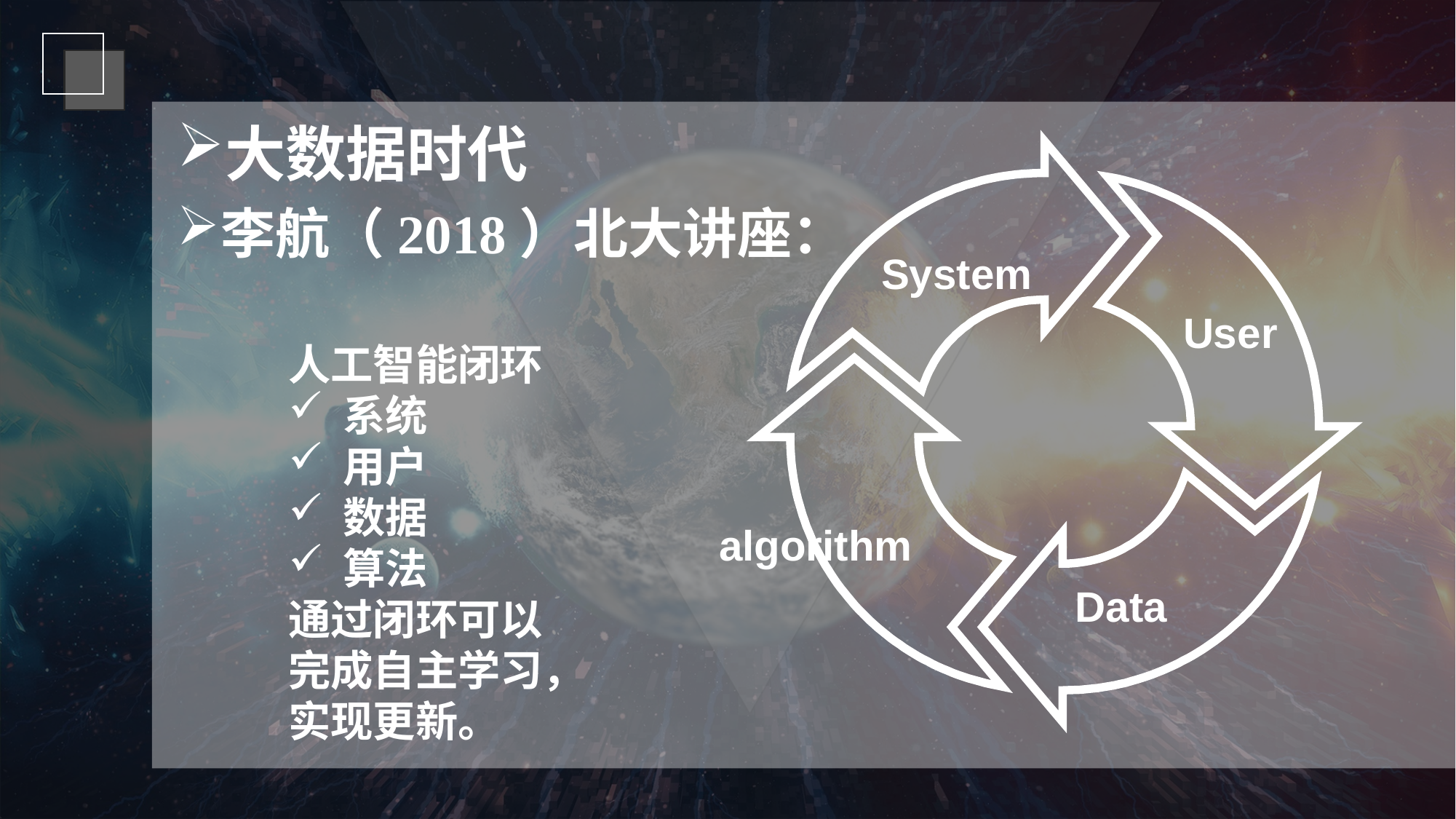

大数据时代
李航（2018）北大讲座：

System
User
人工智能闭环
系统
用户
数据
算法
通过闭环可以完成自主学习，实现更新。
algorithm
Data